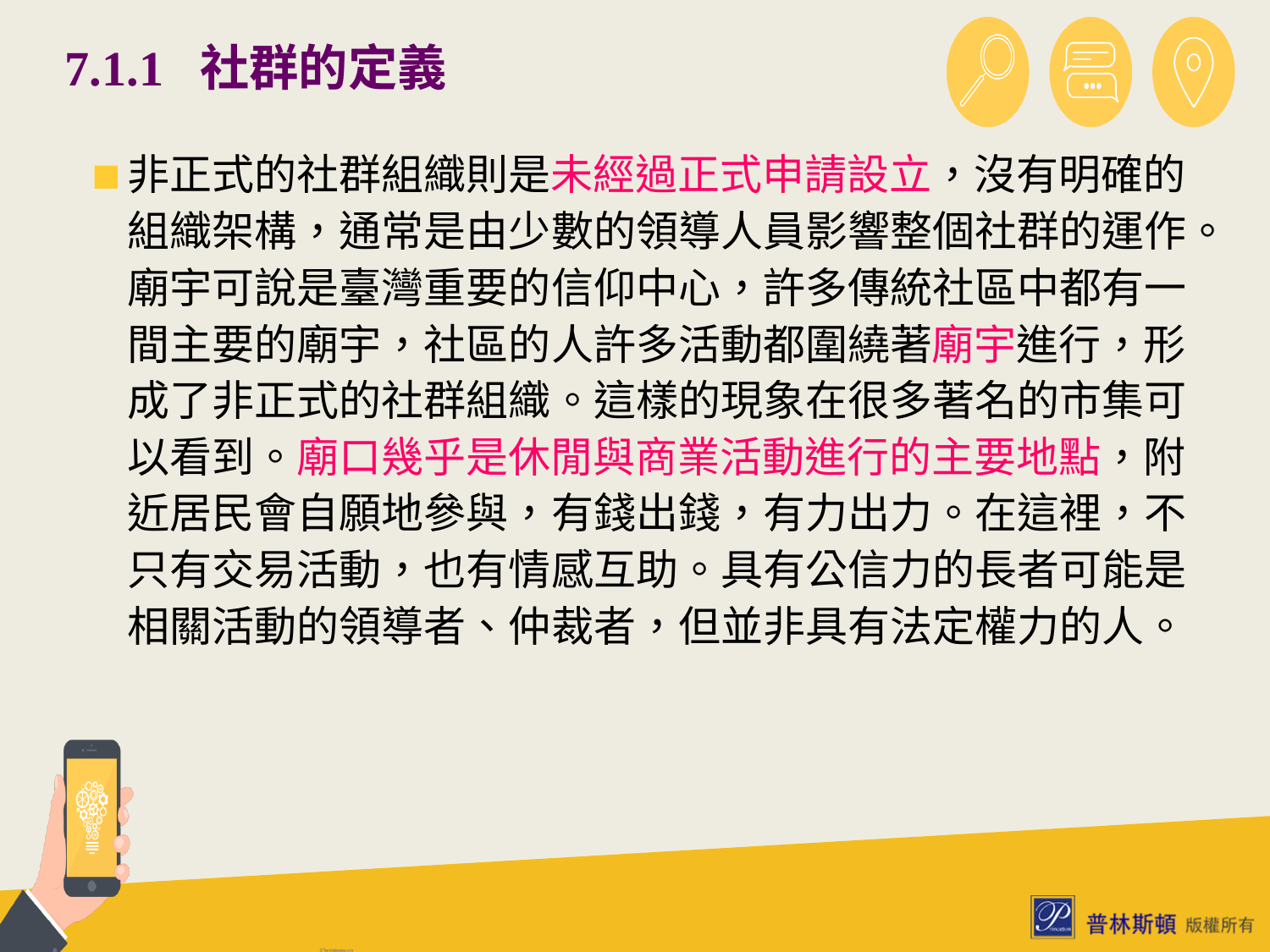

# 7.1.1  社群的定義
非正式的社群組織則是未經過正式申請設立，沒有明確的組織架構，通常是由少數的領導人員影響整個社群的運作。廟宇可說是臺灣重要的信仰中心，許多傳統社區中都有一間主要的廟宇，社區的人許多活動都圍繞著廟宇進行，形成了非正式的社群組織。這樣的現象在很多著名的市集可以看到。廟口幾乎是休閒與商業活動進行的主要地點，附近居民會自願地參與，有錢出錢，有力出力。在這裡，不只有交易活動，也有情感互助。具有公信力的長者可能是相關活動的領導者、仲裁者，但並非具有法定權力的人。